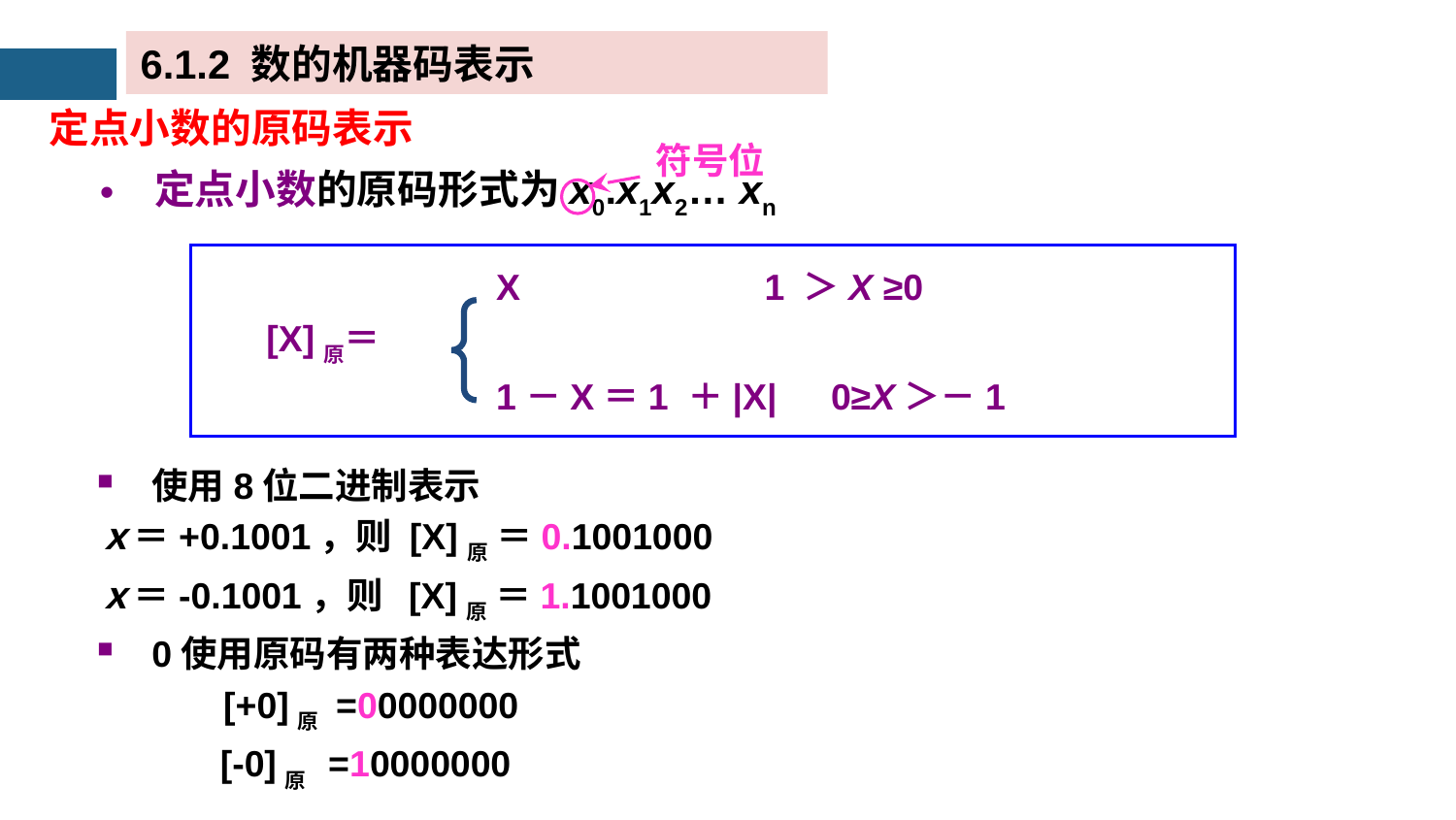

6.1.2 数的机器码表示
定点小数的原码表示
符号位

定点小数的原码形式为x0.x1x2… xn

		X　　　　　　 1 ＞X ≥0
      [X]原＝
		1－X＝1 ＋|X|　0≥X＞－1

使用8位二进制表示
ｘ＝+0.1001，则 [X]原 ＝0.1001000
ｘ＝-0.1001，则  [X]原 ＝1.1001000
0使用原码有两种表达形式
　　　 [+0]原 =00000000
　　     [-0]原  =10000000